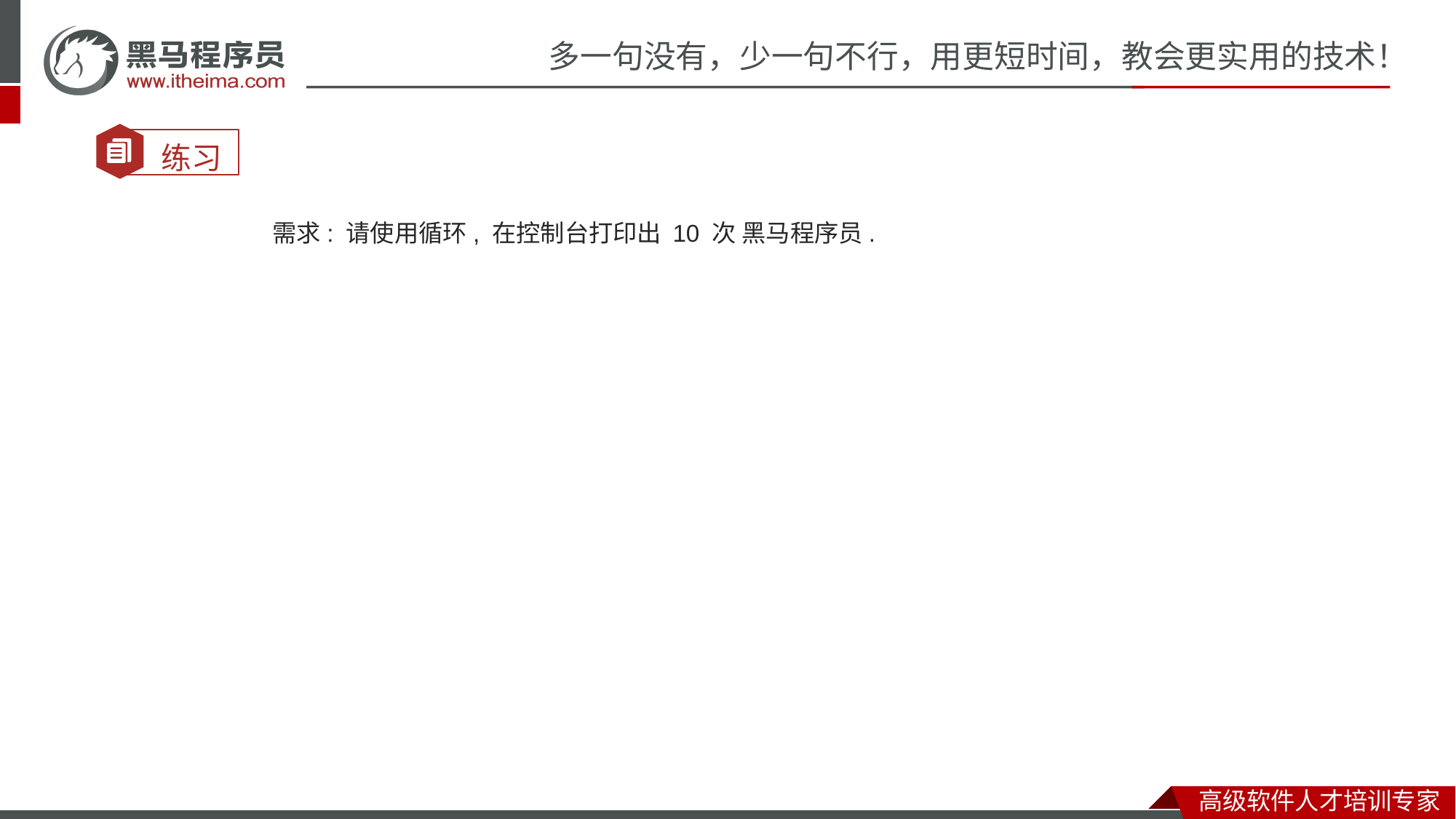

#
需求: 请使用循环, 在控制台打印出 10 次 黑马程序员.